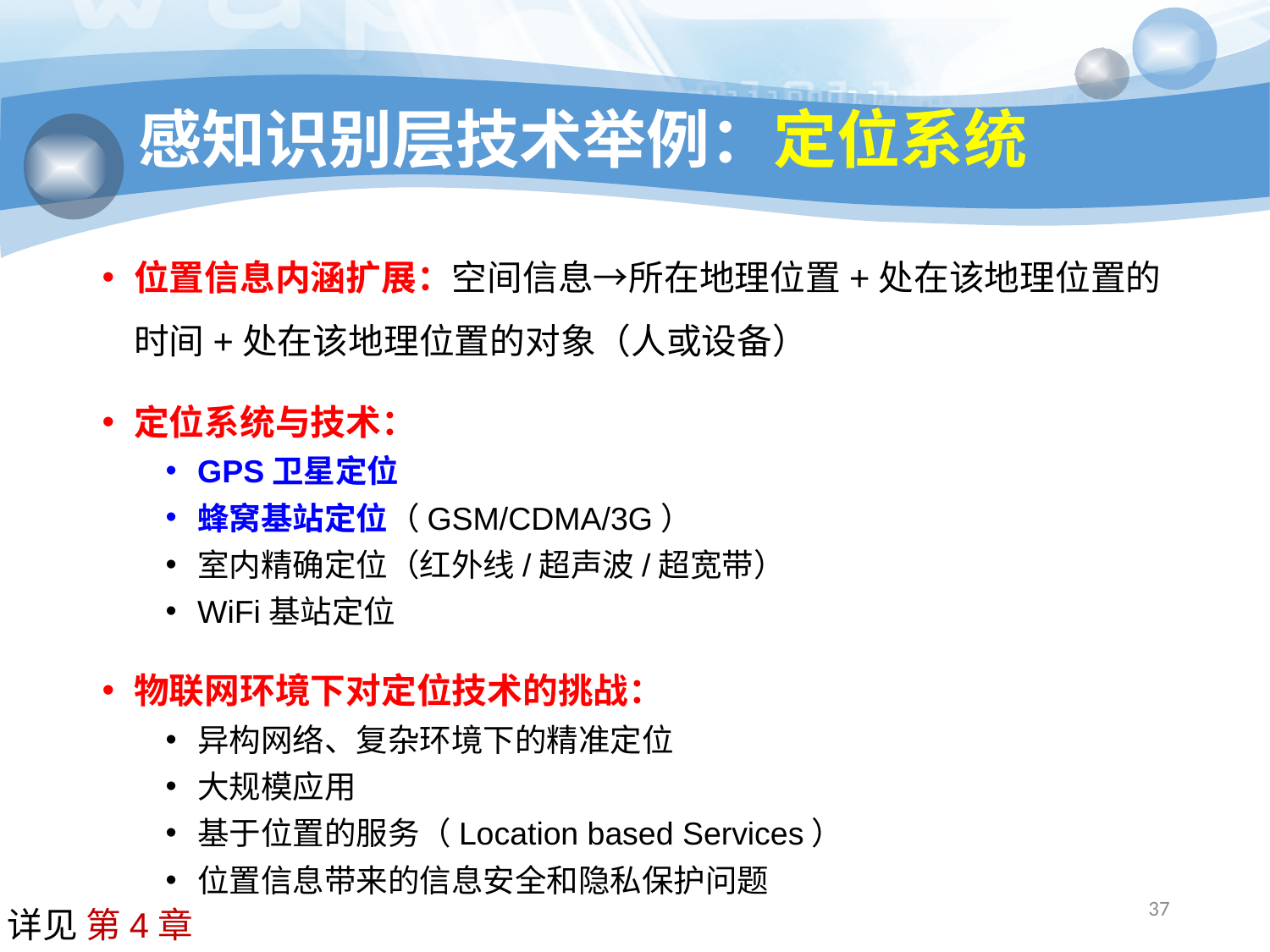

# 感知识别层技术举例：定位系统
位置信息内涵扩展：空间信息→所在地理位置+处在该地理位置的时间+处在该地理位置的对象（人或设备）
定位系统与技术：
GPS卫星定位
蜂窝基站定位（GSM/CDMA/3G）
室内精确定位（红外线/超声波/超宽带）
WiFi基站定位
物联网环境下对定位技术的挑战：
异构网络、复杂环境下的精准定位
大规模应用
基于位置的服务（Location based Services）
位置信息带来的信息安全和隐私保护问题
37
详见 第4章